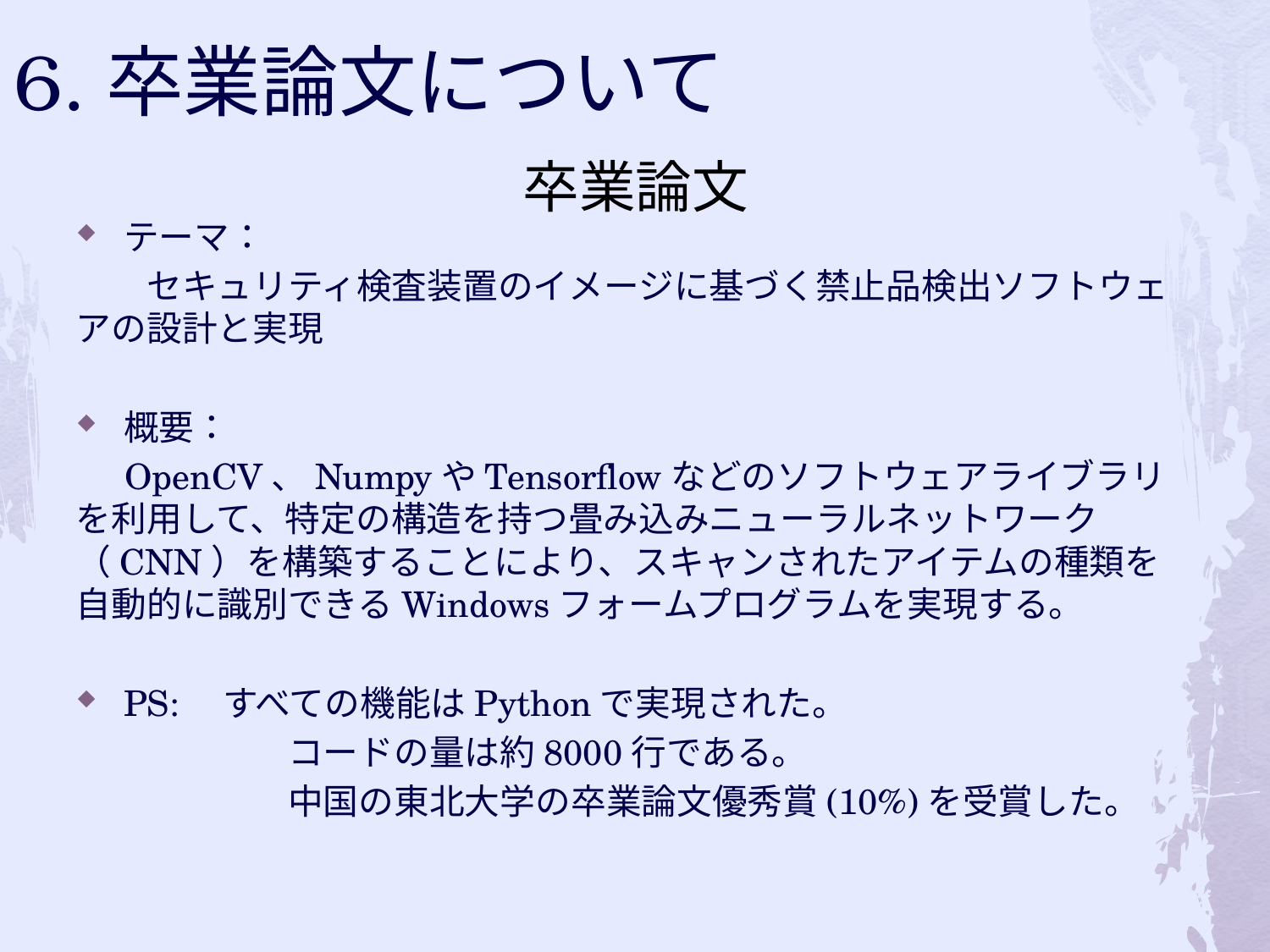

6.卒業論文について
# 卒業論文
テーマ：
　　セキュリティ検査装置のイメージに基づく禁止品検出ソフトウェアの設計と実現

概要：
     OpenCV、NumpyやTensorflowなどのソフトウェアライブラリを利用して、特定の構造を持つ畳み込みニューラルネットワーク（CNN）を構築することにより、スキャンされたアイテムの種類を自動的に識別できるWindowsフォームプログラムを実現する。

PS:　すべての機能はPythonで実現された。
　　　　　　コードの量は約8000行である。
　　　　　　中国の東北大学の卒業論文優秀賞(10%)を受賞した。